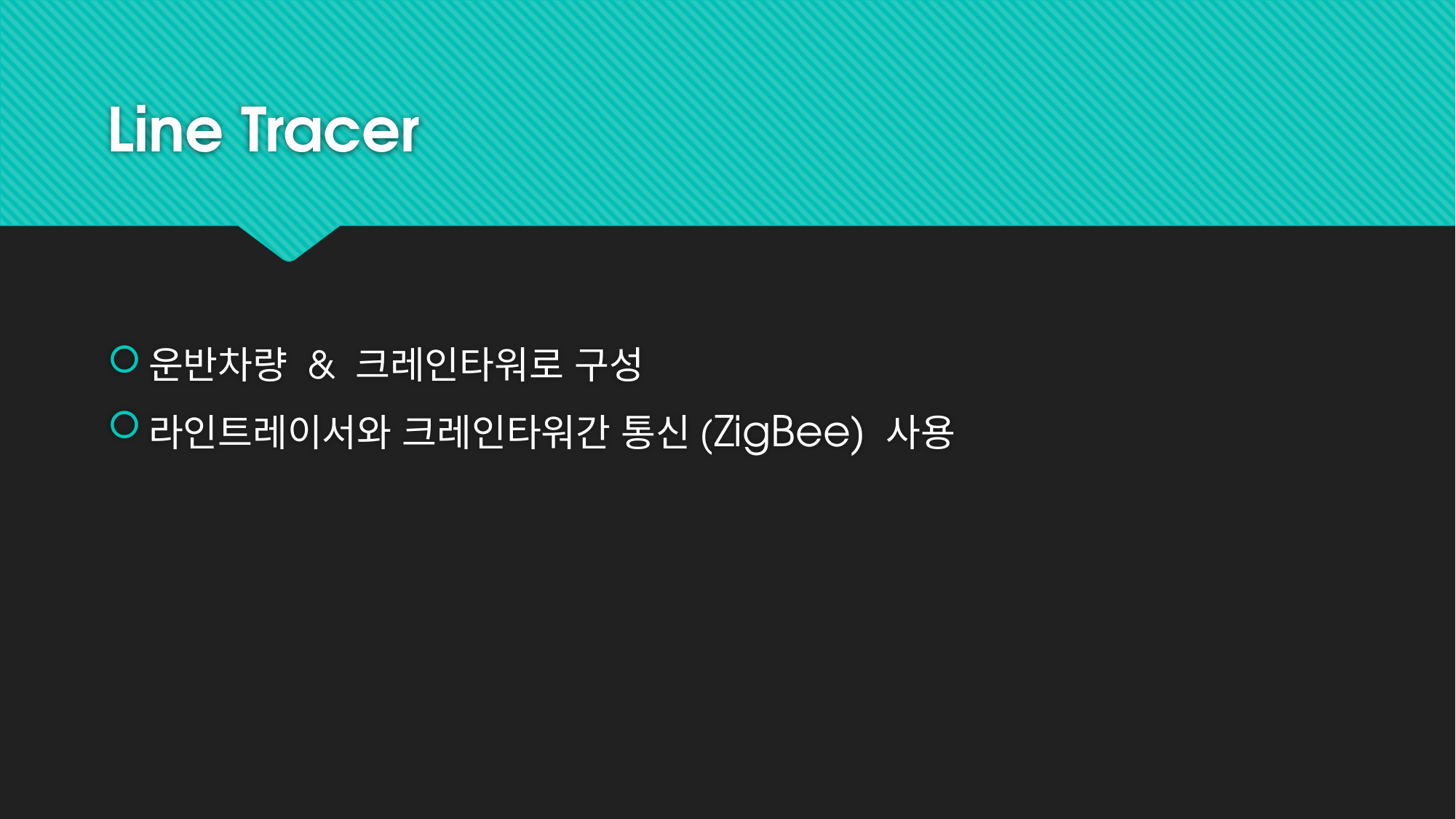

# Line Tracer
운반차량 & 크레인타워로 구성
라인트레이서와 크레인타워간 통신(ZigBee) 사용